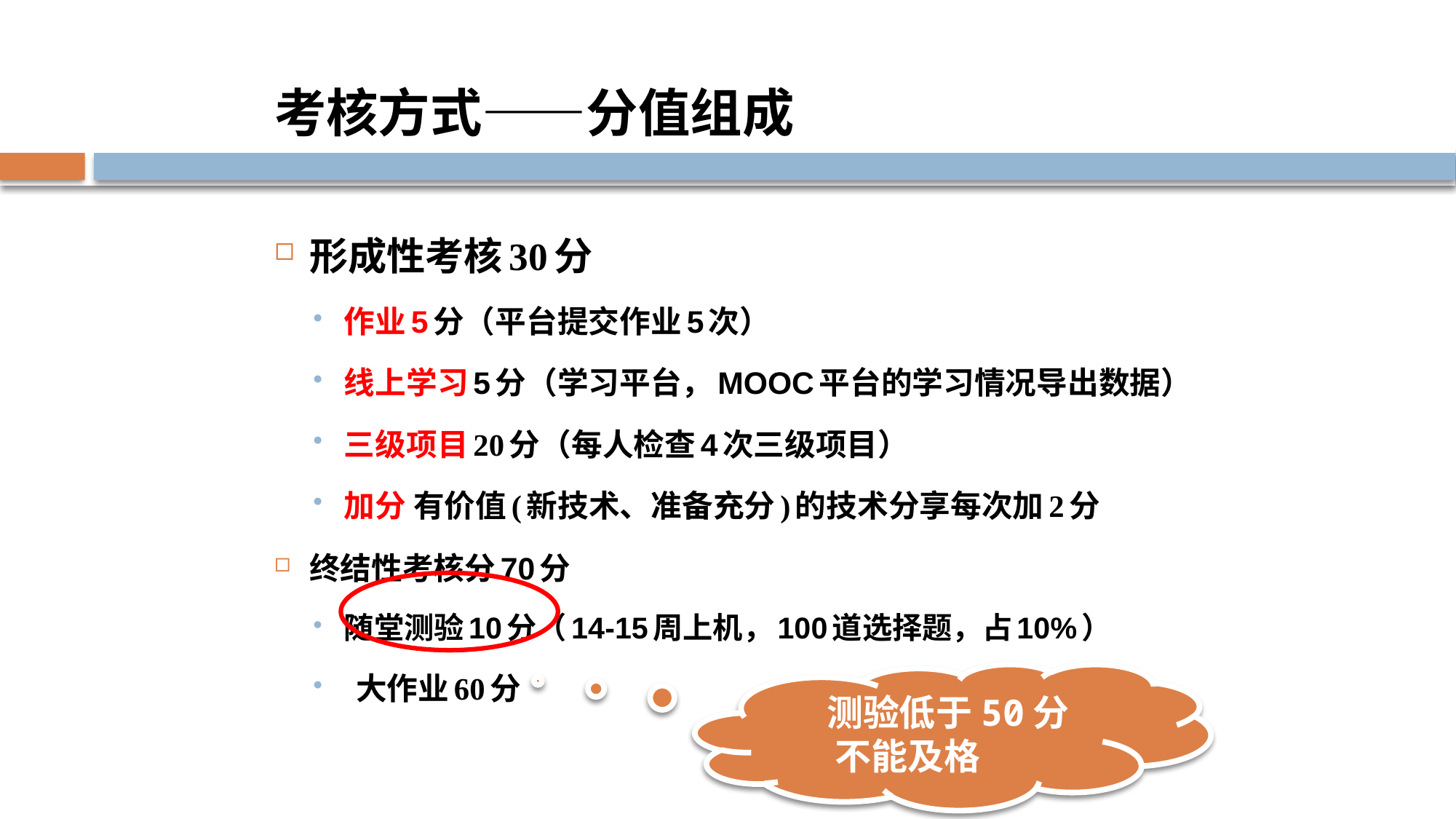

考核方式——分值组成
形成性考核30分
作业5分（平台提交作业5次）
线上学习5分（学习平台，MOOC平台的学习情况导出数据）
三级项目20分（每人检查4次三级项目）
加分 有价值(新技术、准备充分)的技术分享每次加2分
终结性考核分70分
随堂测验10分（14-15周上机，100道选择题，占10%）
 大作业60分

     测验低于50分
      不能及格